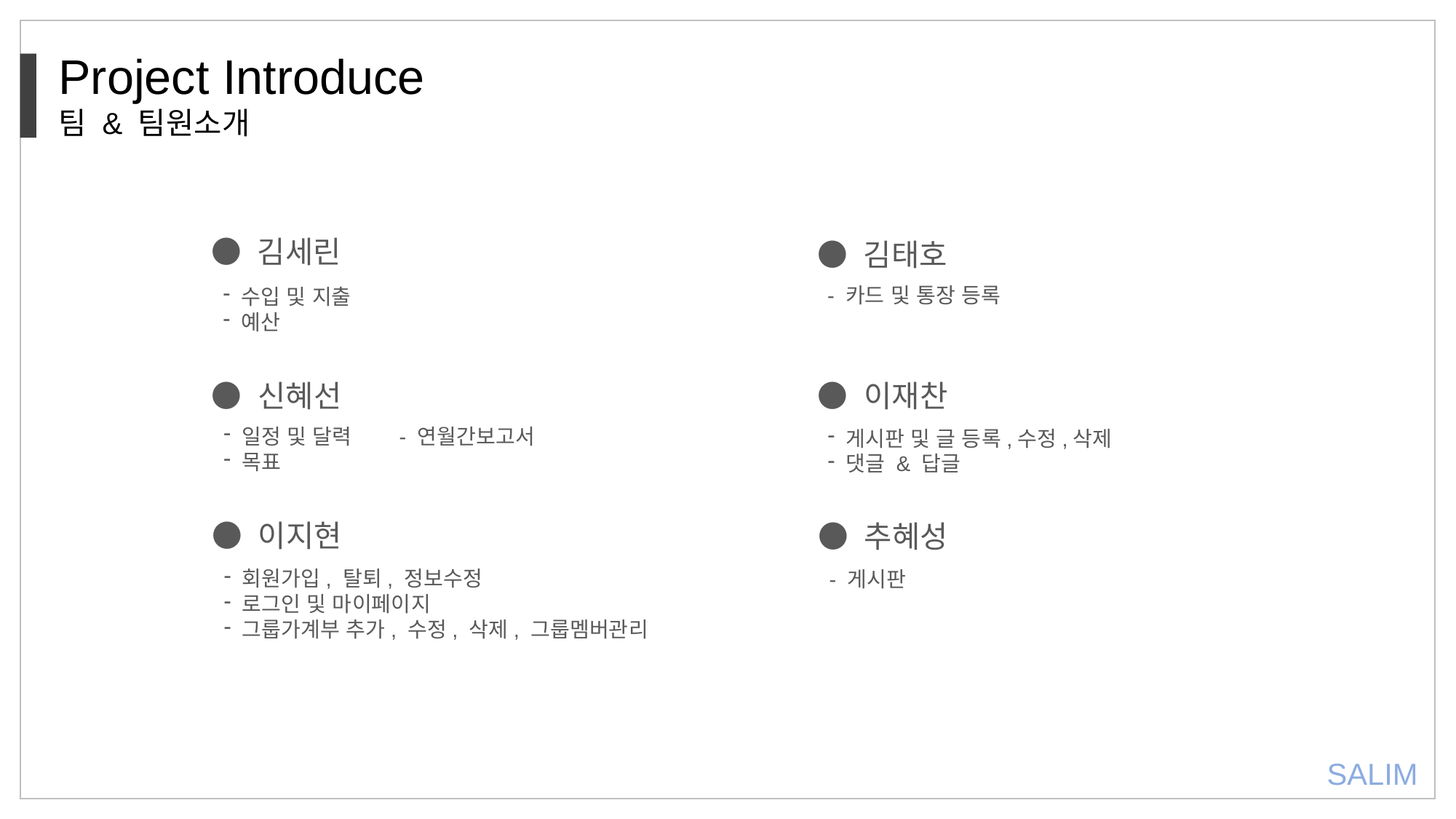

Project Introduce
팀 & 팀원소개

● 김세린
● 김태호
- 카드 및 통장 등록
 수입 및 지출
 예산

● 이재찬
● 신혜선
 일정 및 달력       - 연월간보고서
 목표
 게시판 및 글 등록,수정,삭제
 댓글 & 답글
● 이지현
● 추혜성
 회원가입, 탈퇴, 정보수정
 로그인 및 마이페이지
 그룹가계부 추가, 수정, 삭제, 그룹멤버관리
- 게시판
SALIM